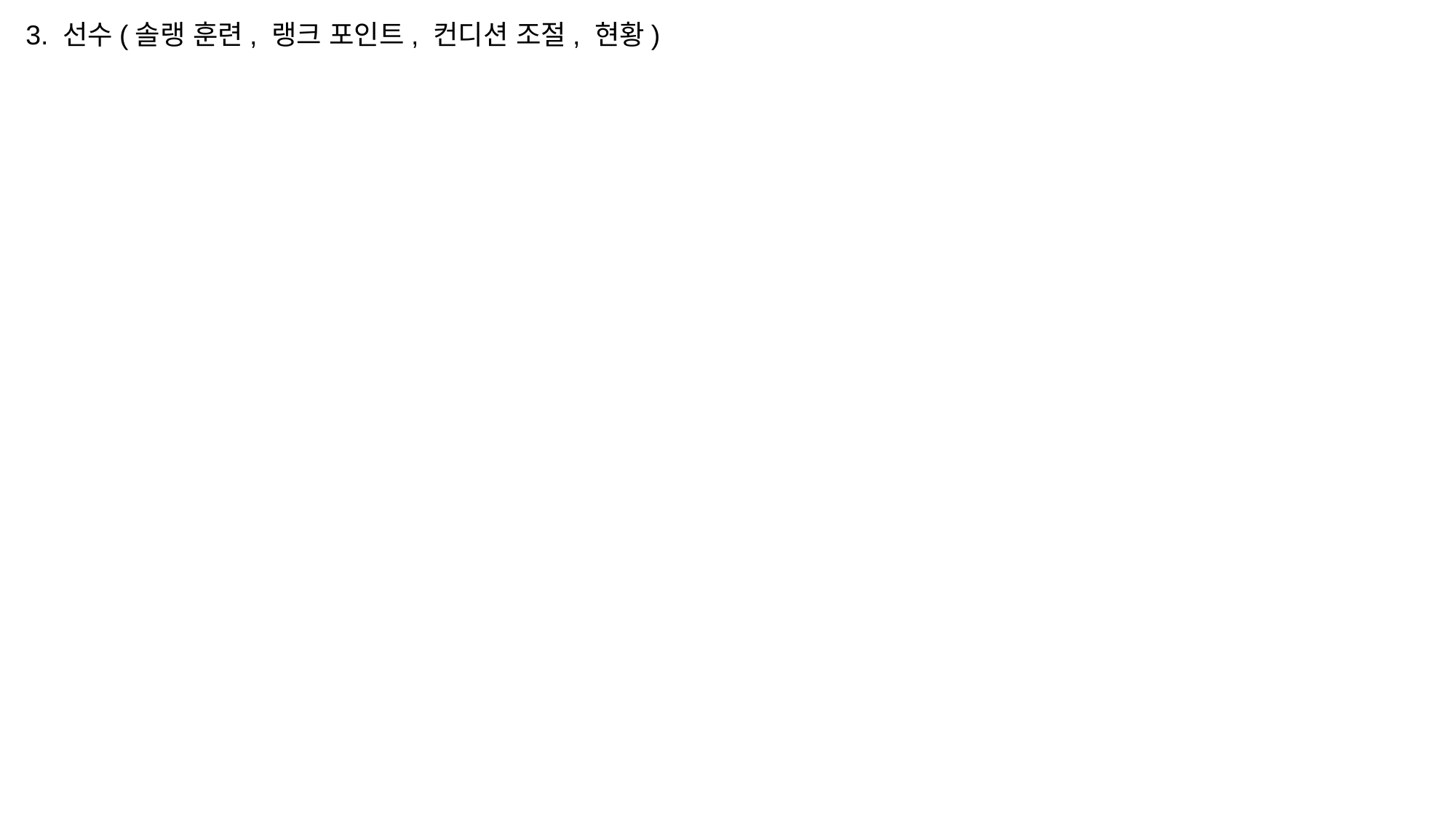

3. 선수(솔랭 훈련, 랭크 포인트, 컨디션 조절, 현황)